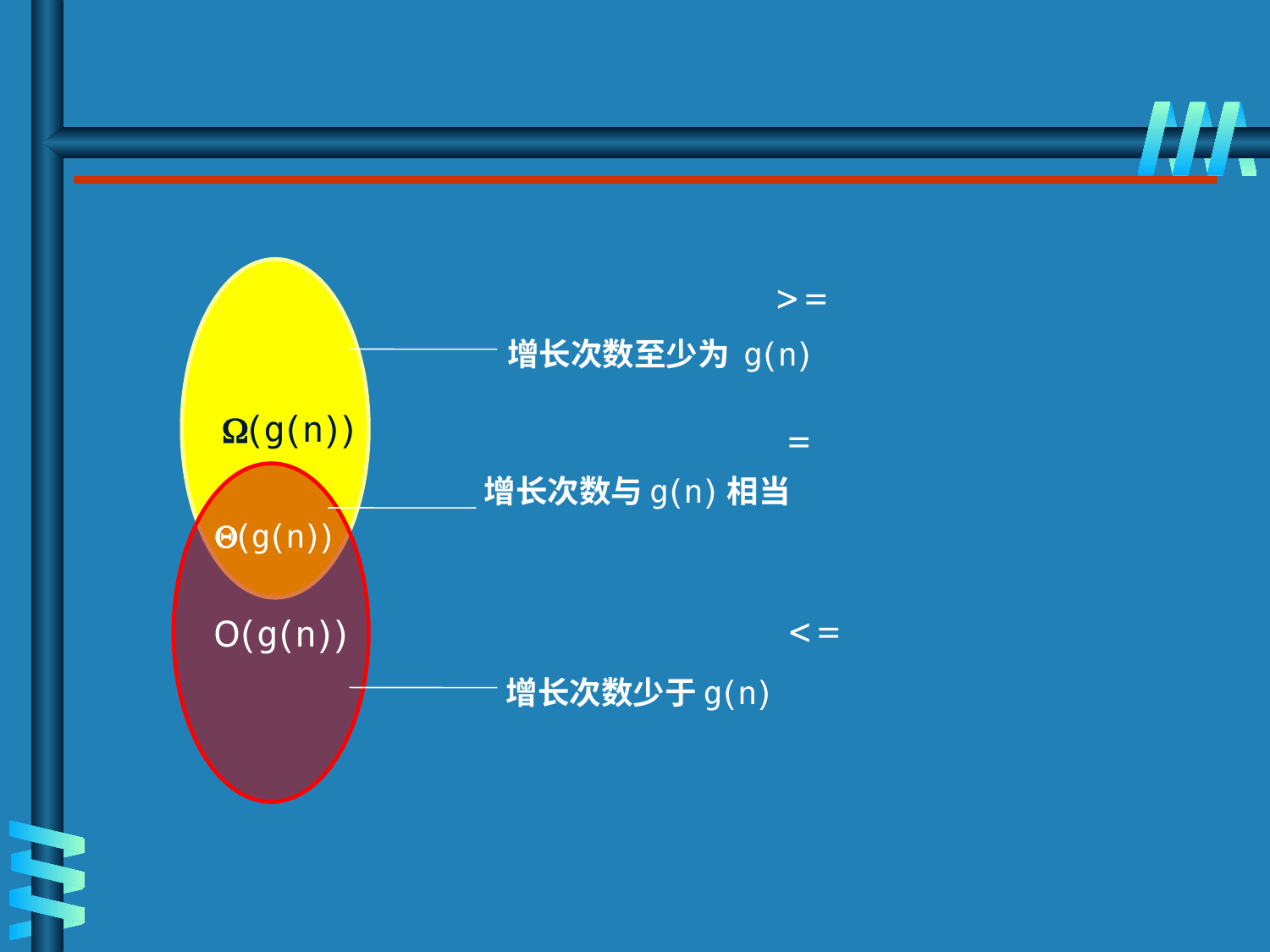

Ω(g(n))
>=
增长次数至少为 g(n)

=
O(g(n))
增长次数与g(n)相当

Θ(g(n))
<=
增长次数少于g(n)